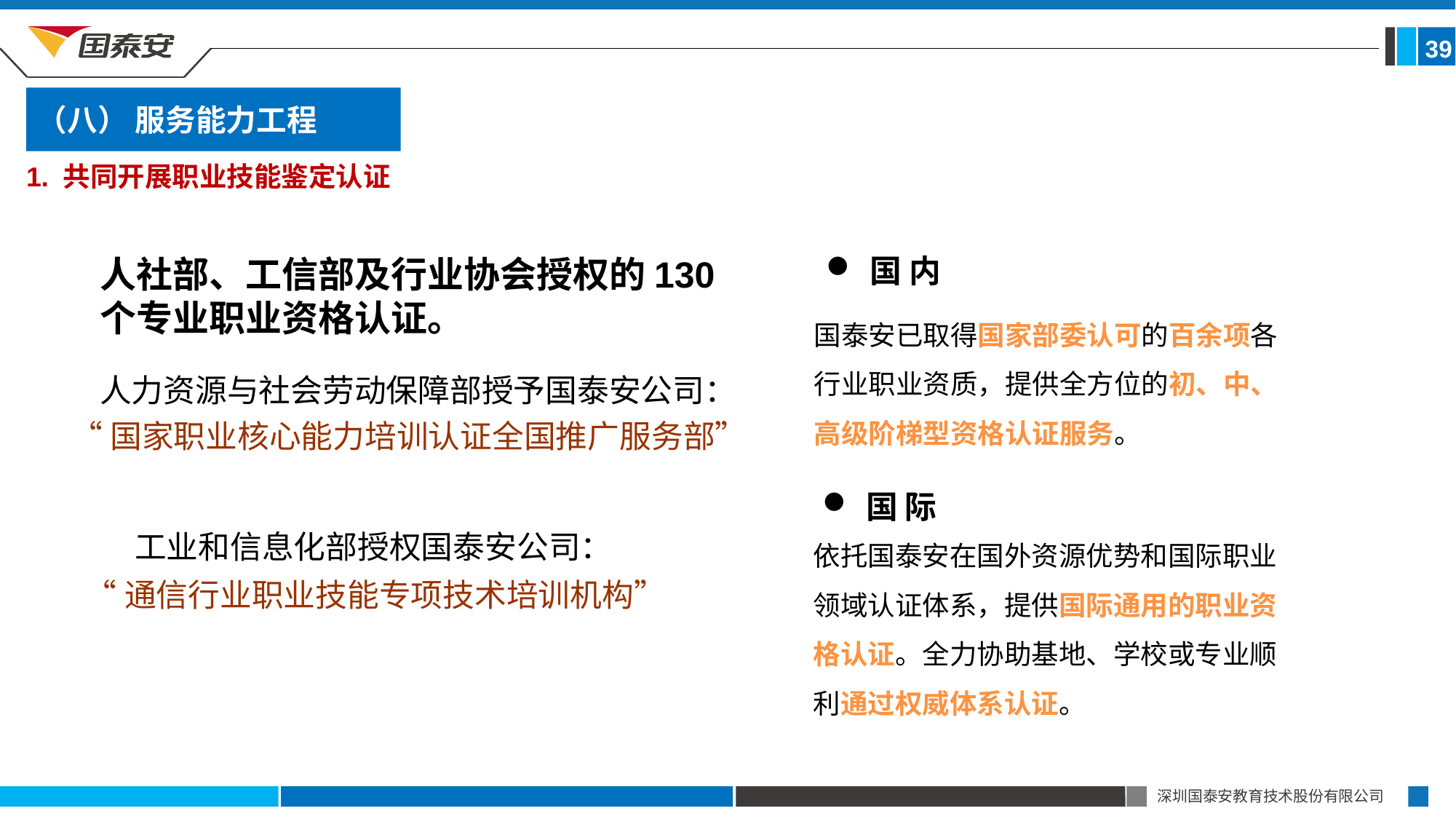

39
（八） 服务能力工程
1. 共同开展职业技能鉴定认证
人社部、工信部及行业协会授权的130个专业职业资格认证。
国 内
国泰安已取得国家部委认可的百余项各行业职业资质，提供全方位的初、中、高级阶梯型资格认证服务。
   人力资源与社会劳动保障部授予国泰安公司：
“国家职业核心能力培训认证全国推广服务部”
国 际
     工业和信息化部授权国泰安公司：
  “通信行业职业技能专项技术培训机构”
依托国泰安在国外资源优势和国际职业领域认证体系，提供国际通用的职业资格认证。全力协助基地、学校或专业顺利通过权威体系认证。